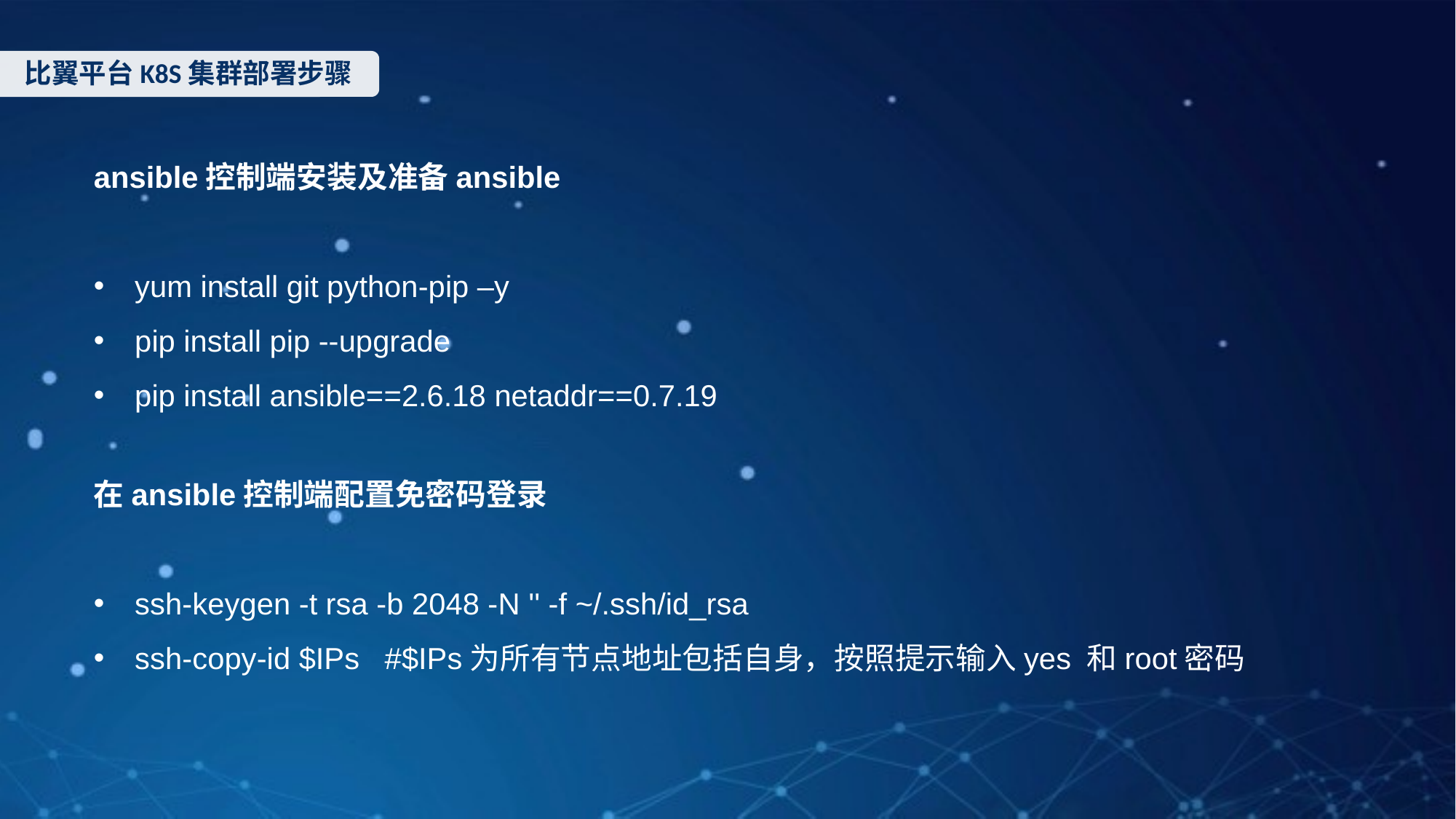

比翼平台K8S集群部署步骤

ansible控制端安装及准备ansible

yum install git python-pip –y
pip install pip --upgrade
pip install ansible==2.6.18 netaddr==0.7.19
在ansible控制端配置免密码登录

ssh-keygen -t rsa -b 2048 -N '' -f ~/.ssh/id_rsa
ssh-copy-id $IPs   #$IPs为所有节点地址包括自身，按照提示输入yes 和root密码